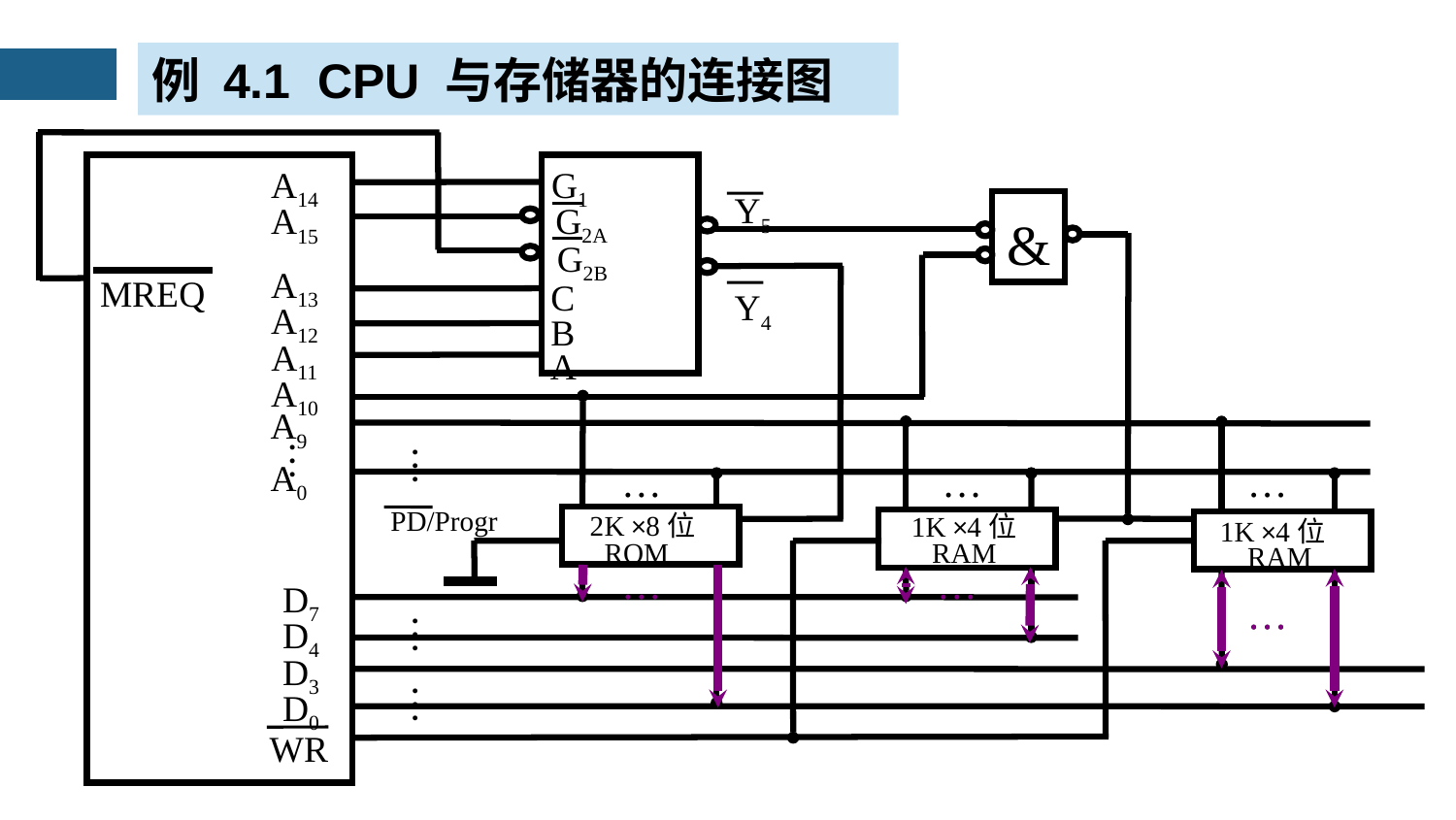

例 4.1  CPU 与存储器的连接图

A14
A15
A13
MREQ

A12
A11
A10
A9
…
A0
D7
D4
D3
D0
WR

G1

G2A

G2B

C
B
A
Y5

&

Y4

…

…

…

…

PD/Progr

 2K ×8位

 ROM
 1K ×4位
1K ×4位

 RAM
 RAM

…

…

…

…

…

…

…

…